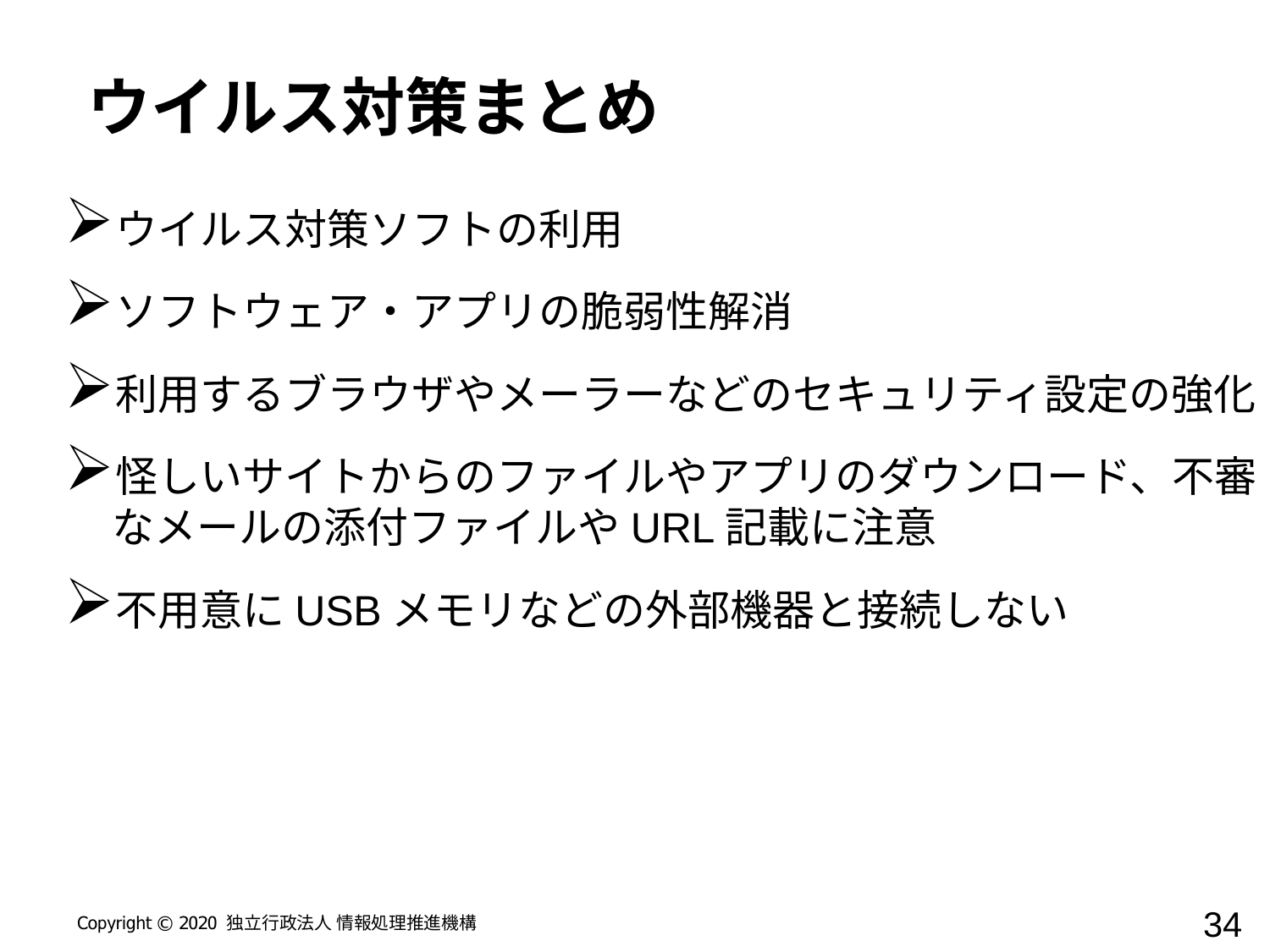

# ウイルス対策まとめ
ウイルス対策ソフトの利用
ソフトウェア・アプリの脆弱性解消
利用するブラウザやメーラーなどのセキュリティ設定の強化
怪しいサイトからのファイルやアプリのダウンロード、不審なメールの添付ファイルやURL記載に注意
不用意にUSBメモリなどの外部機器と接続しない